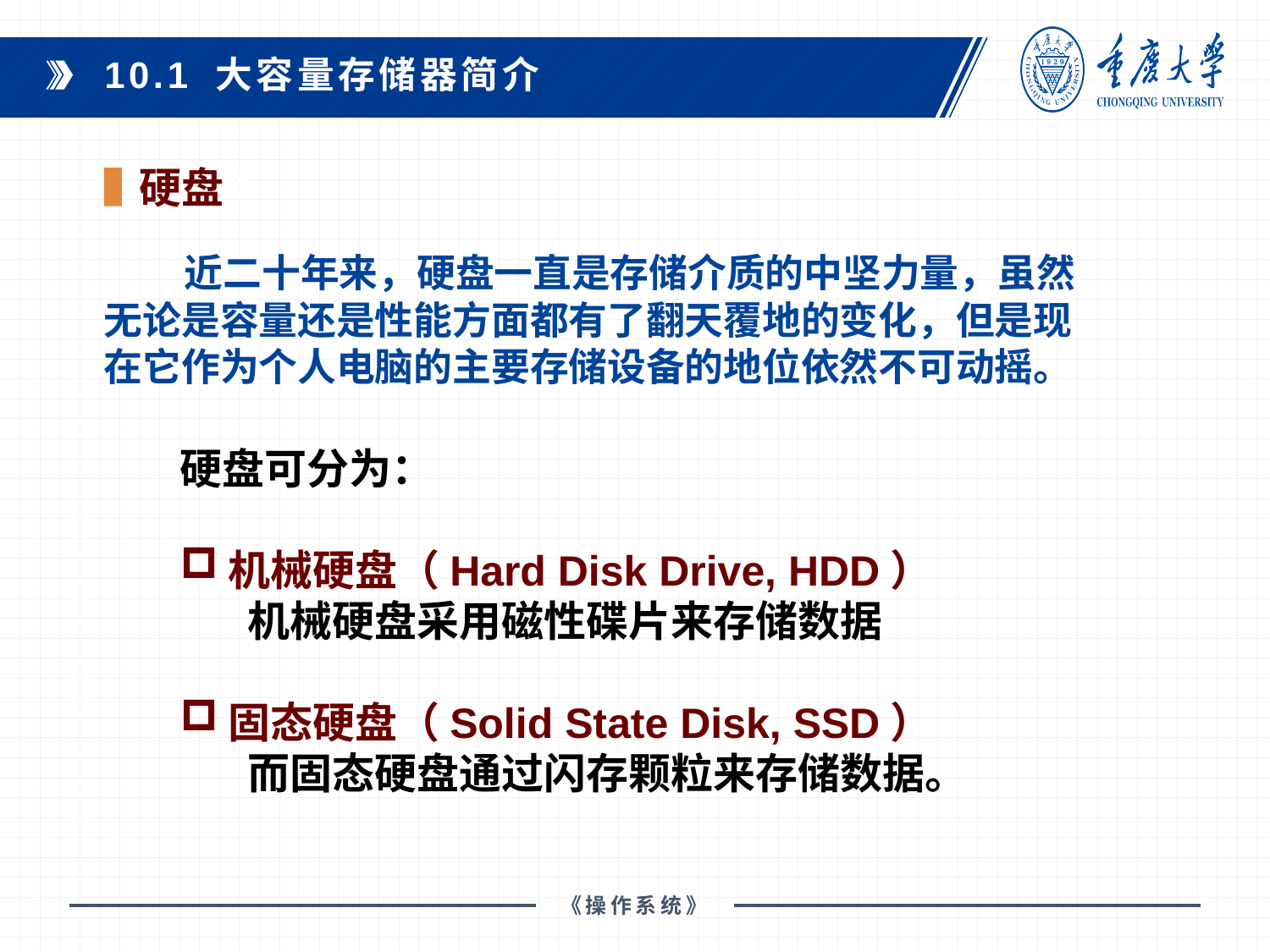

10.1 大容量存储器简介
硬盘
课程教材：

        近二十年来，硬盘一直是存储介质的中坚力量，虽然无论是容量还是性能方面都有了翻天覆地的变化，但是现在它作为个人电脑的主要存储设备的地位依然不可动摇。
硬盘可分为：

机械硬盘（Hard Disk Drive, HDD）
      机械硬盘采用磁性碟片来存储数据

固态硬盘（Solid State Disk, SSD）
      而固态硬盘通过闪存颗粒来存储数据。